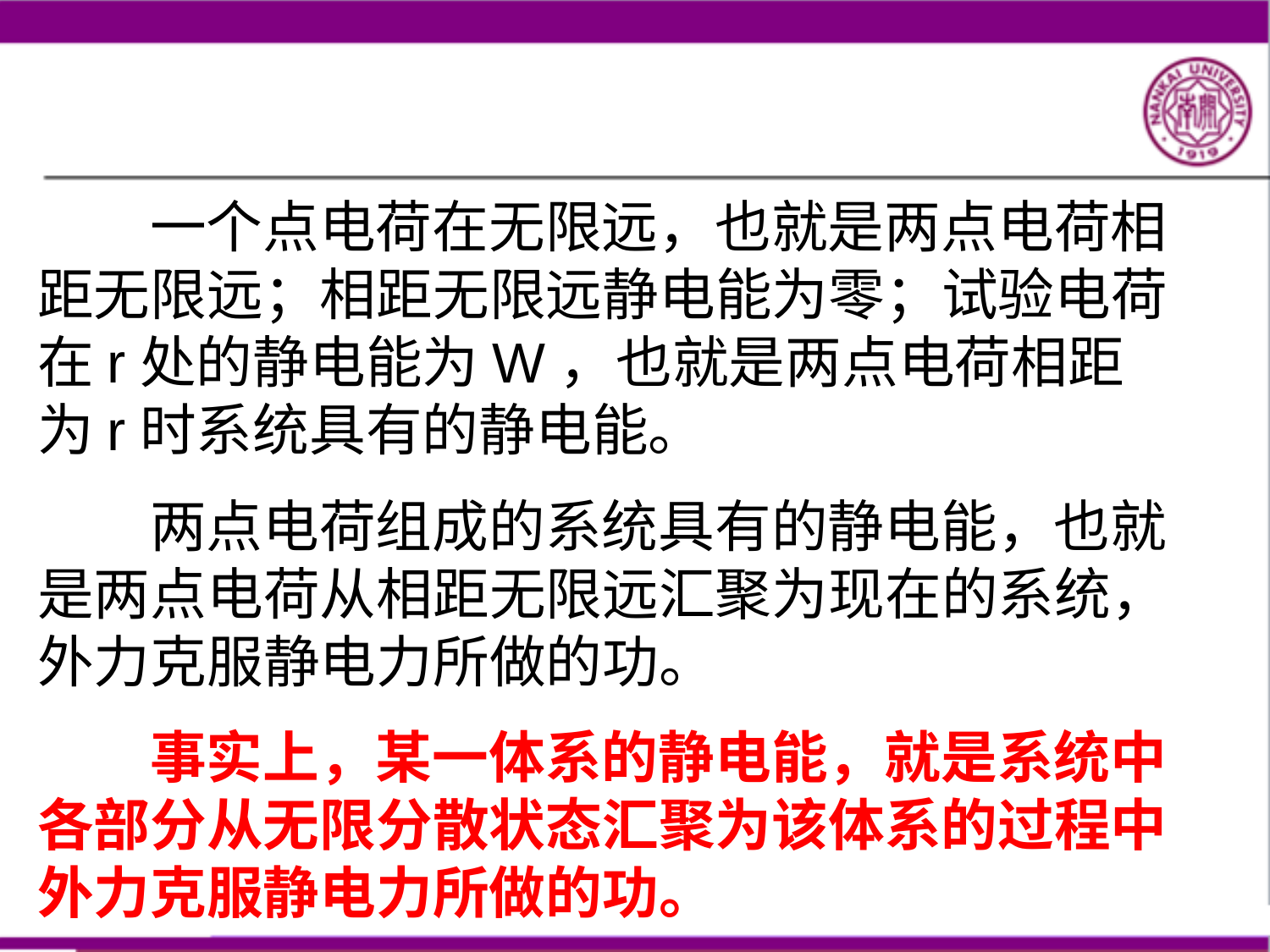

一个点电荷在无限远，也就是两点电荷相距无限远；相距无限远静电能为零；试验电荷在r处的静电能为W，也就是两点电荷相距为r时系统具有的静电能。
两点电荷组成的系统具有的静电能，也就是两点电荷从相距无限远汇聚为现在的系统，外力克服静电力所做的功。
事实上，某一体系的静电能，就是系统中各部分从无限分散状态汇聚为该体系的过程中外力克服静电力所做的功。